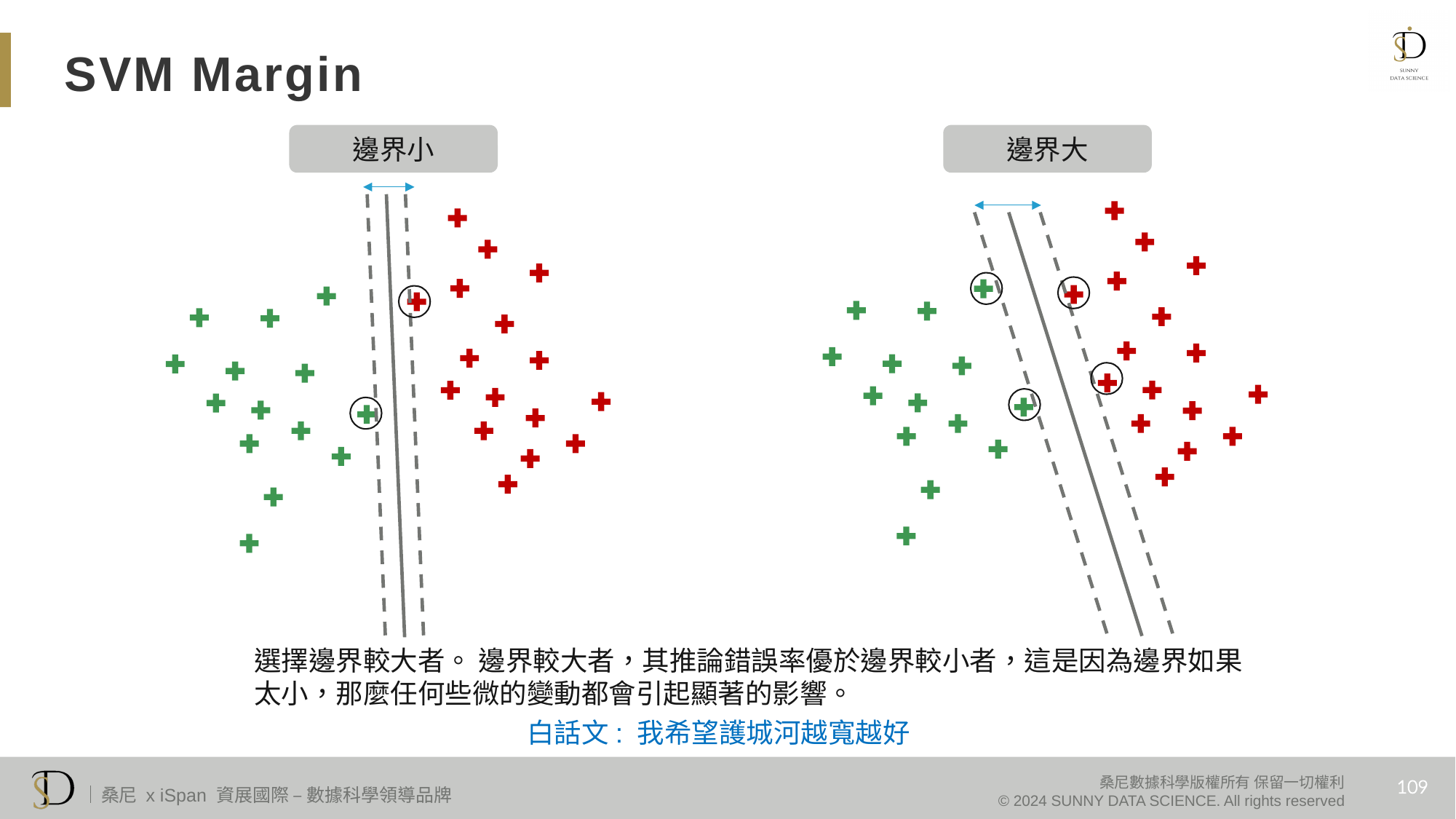

SVM Margin
邊界小
邊界大

選擇邊界較大者。 邊界較大者，其推論錯誤率優於邊界較小者，這是因為邊界如果 太小，那麼任何些微的變動都會引起顯著的影響。
白話文: 我希望護城河越寬越好